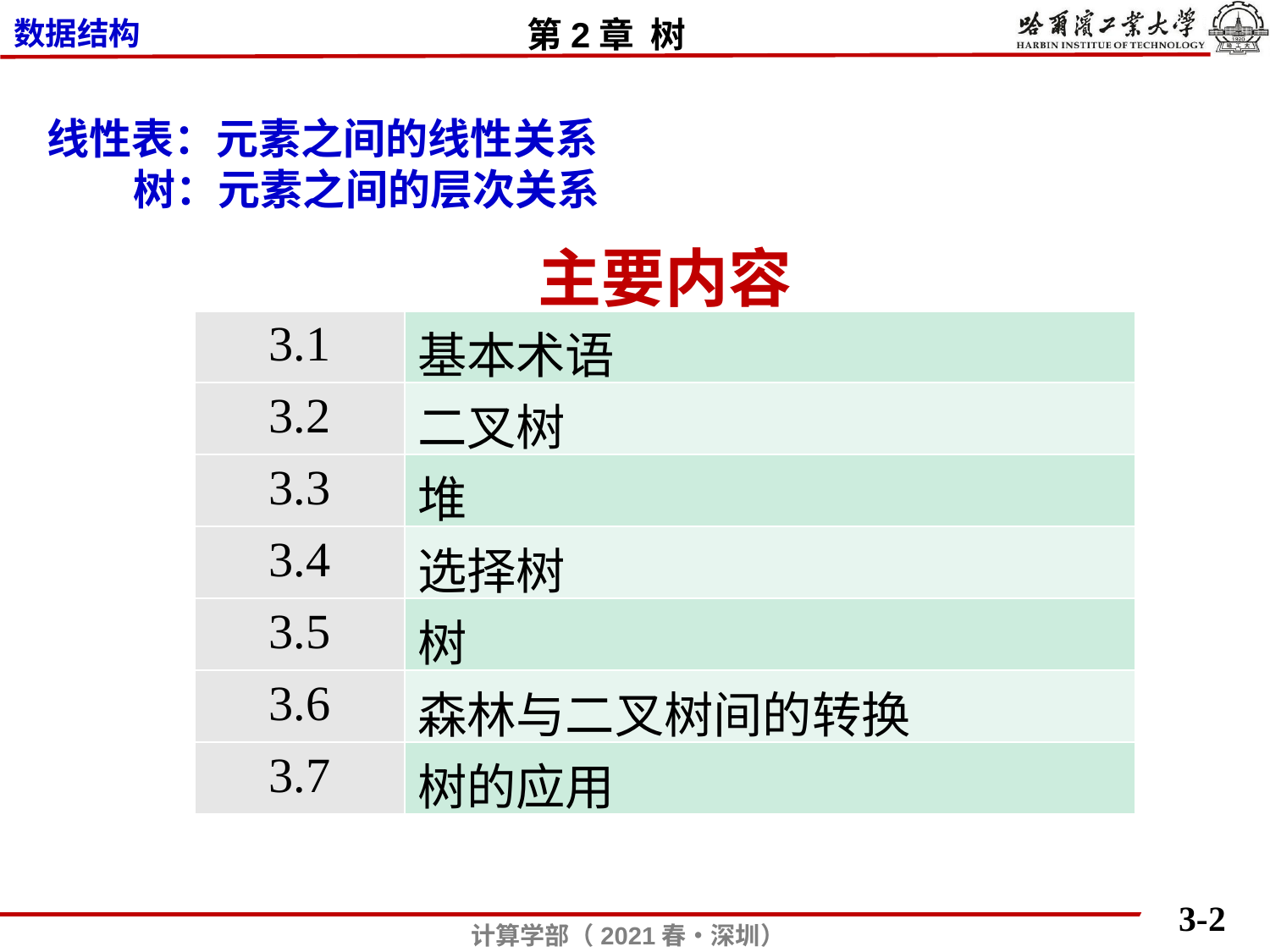

线性表：元素之间的线性关系
        树：元素之间的层次关系
| 主要内容 |  |
| --- | --- |
| 3.1 | 基本术语 |
| 3.2 | 二叉树 |
| 3.3 | 堆 |
| 3.4 | 选择树 |
| 3.5 | 树 |
| 3.6 | 森林与二叉树间的转换 |
| 3.7 | 树的应用 |